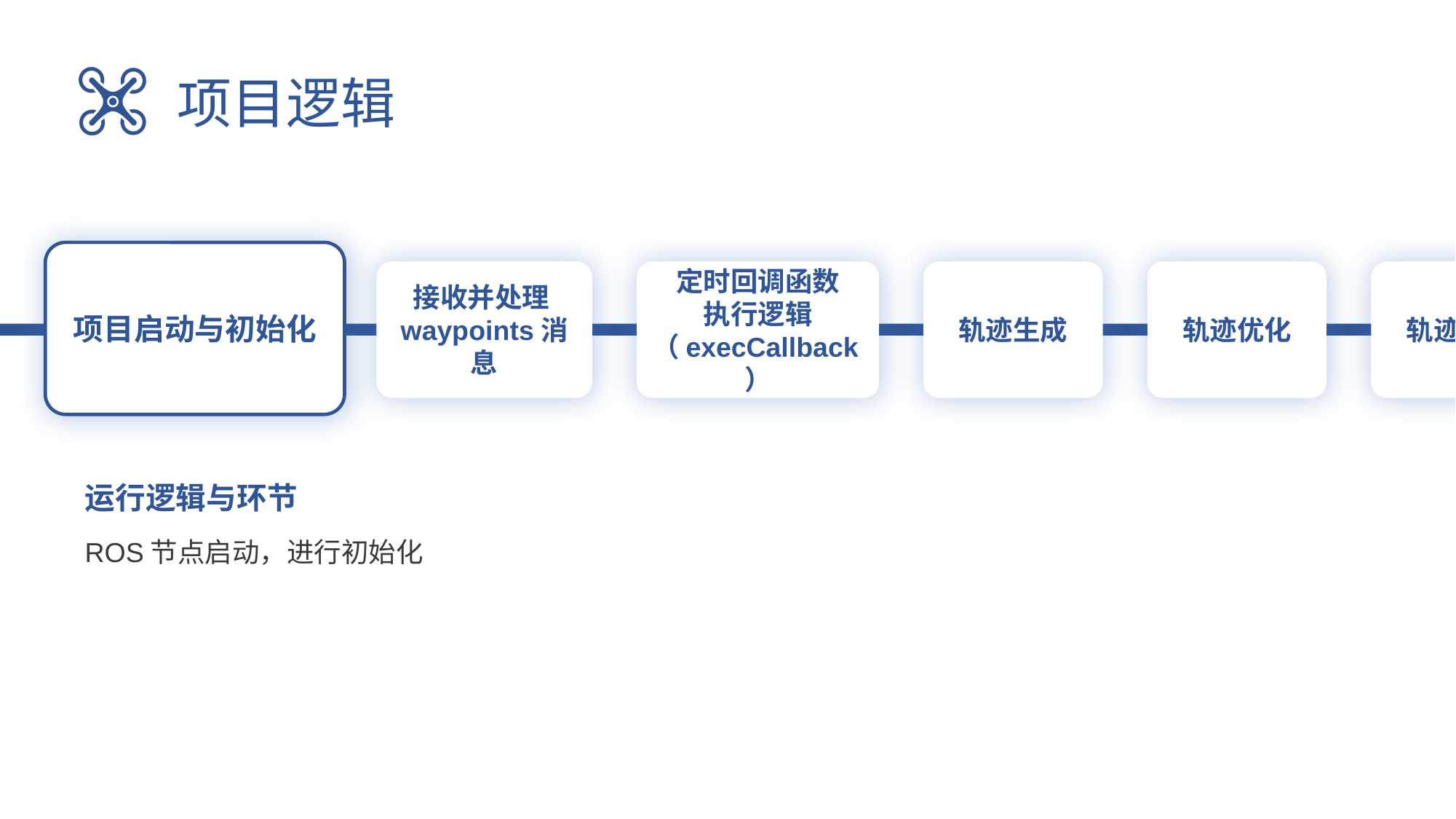

项目逻辑
项目启动与初始化
接收并处理waypoints消息
定时回调函数
执行逻辑
（execCallback）
轨迹生成
轨迹优化
轨迹发布

运行逻辑与环节
ROS节点启动，进行初始化